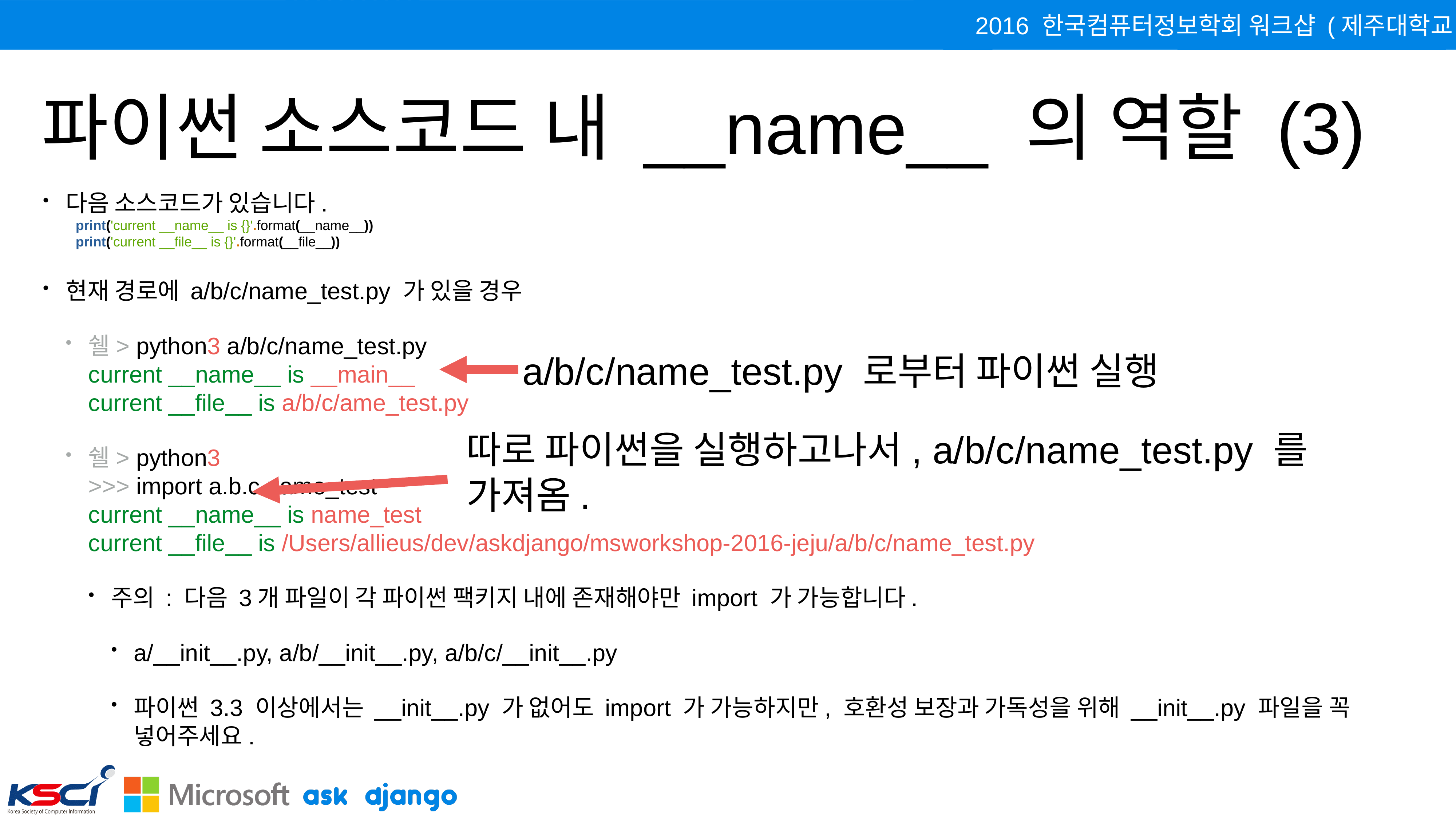

# 파이썬 소스코드 내 __name__ 의 역할 (3)
다음 소스코드가 있습니다.
print('current __name__ is {}'.format(__name__))
print('current __file__ is {}'.format(__file__))
현재 경로에 a/b/c/name_test.py 가 있을 경우
쉘> python3 a/b/c/name_test.py
current __name__ is __main__
current __file__ is a/b/c/ame_test.py
쉘> python3
>>> import a.b.c.name_test
current __name__ is name_test
current __file__ is /Users/allieus/dev/askdjango/msworkshop-2016-jeju/a/b/c/name_test.py
주의 : 다음 3개 파일이 각 파이썬 팩키지 내에 존재해야만 import 가 가능합니다.
a/__init__.py, a/b/__init__.py, a/b/c/__init__.py
파이썬 3.3 이상에서는 __init__.py 가 없어도 import 가 가능하지만, 호환성 보장과 가독성을 위해 __init__.py 파일을 꼭 넣어주세요.
a/b/c/name_test.py 로부터 파이썬 실행

따로 파이썬을 실행하고나서, a/b/c/name_test.py 를 가져옴.